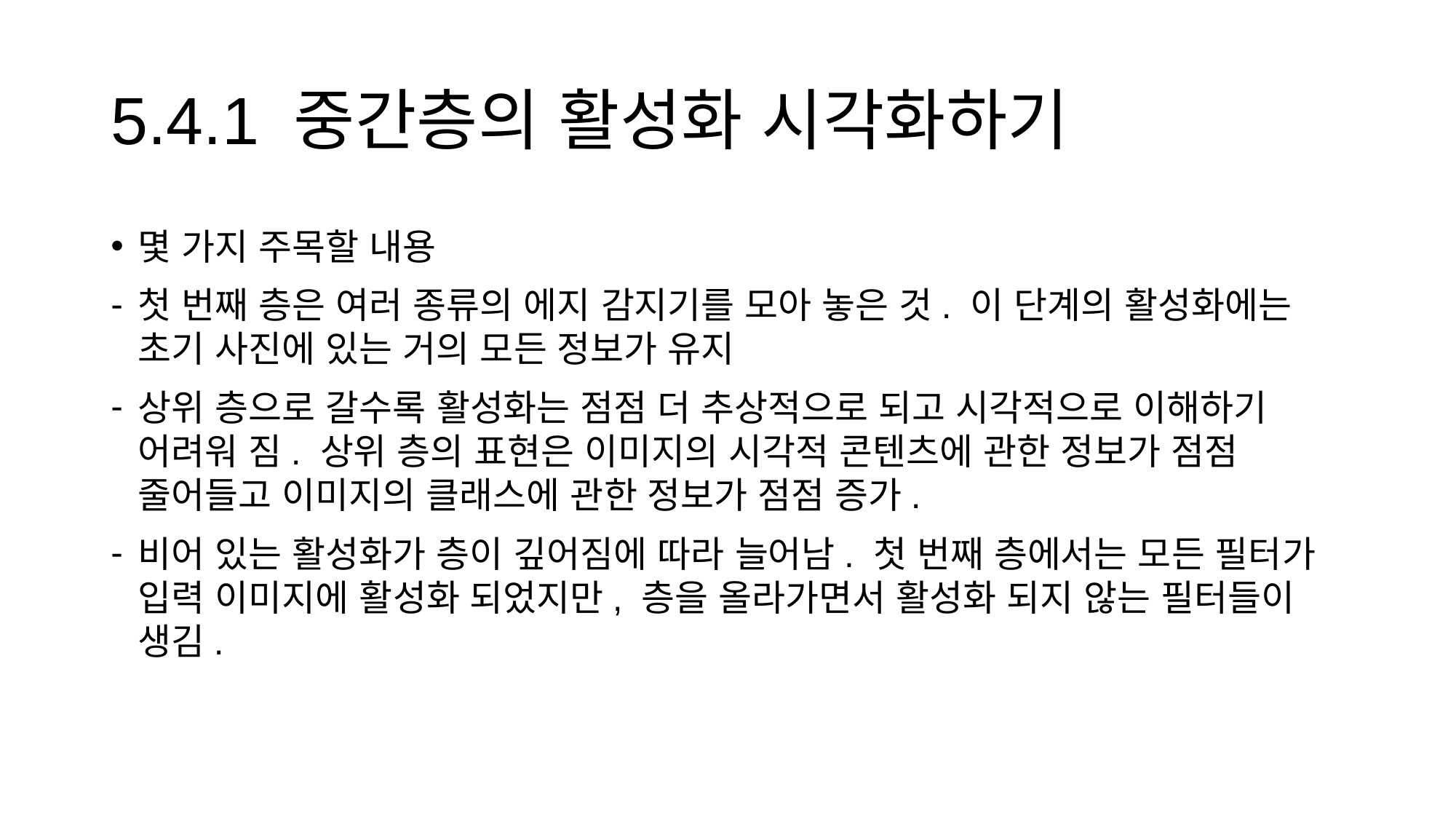

# 5.4.1 중간층의 활성화 시각화하기
몇 가지 주목할 내용
첫 번째 층은 여러 종류의 에지 감지기를 모아 놓은 것. 이 단계의 활성화에는 초기 사진에 있는 거의 모든 정보가 유지
상위 층으로 갈수록 활성화는 점점 더 추상적으로 되고 시각적으로 이해하기 어려워 짐. 상위 층의 표현은 이미지의 시각적 콘텐츠에 관한 정보가 점점 줄어들고 이미지의 클래스에 관한 정보가 점점 증가.
비어 있는 활성화가 층이 깊어짐에 따라 늘어남. 첫 번째 층에서는 모든 필터가 입력 이미지에 활성화 되었지만, 층을 올라가면서 활성화 되지 않는 필터들이 생김.